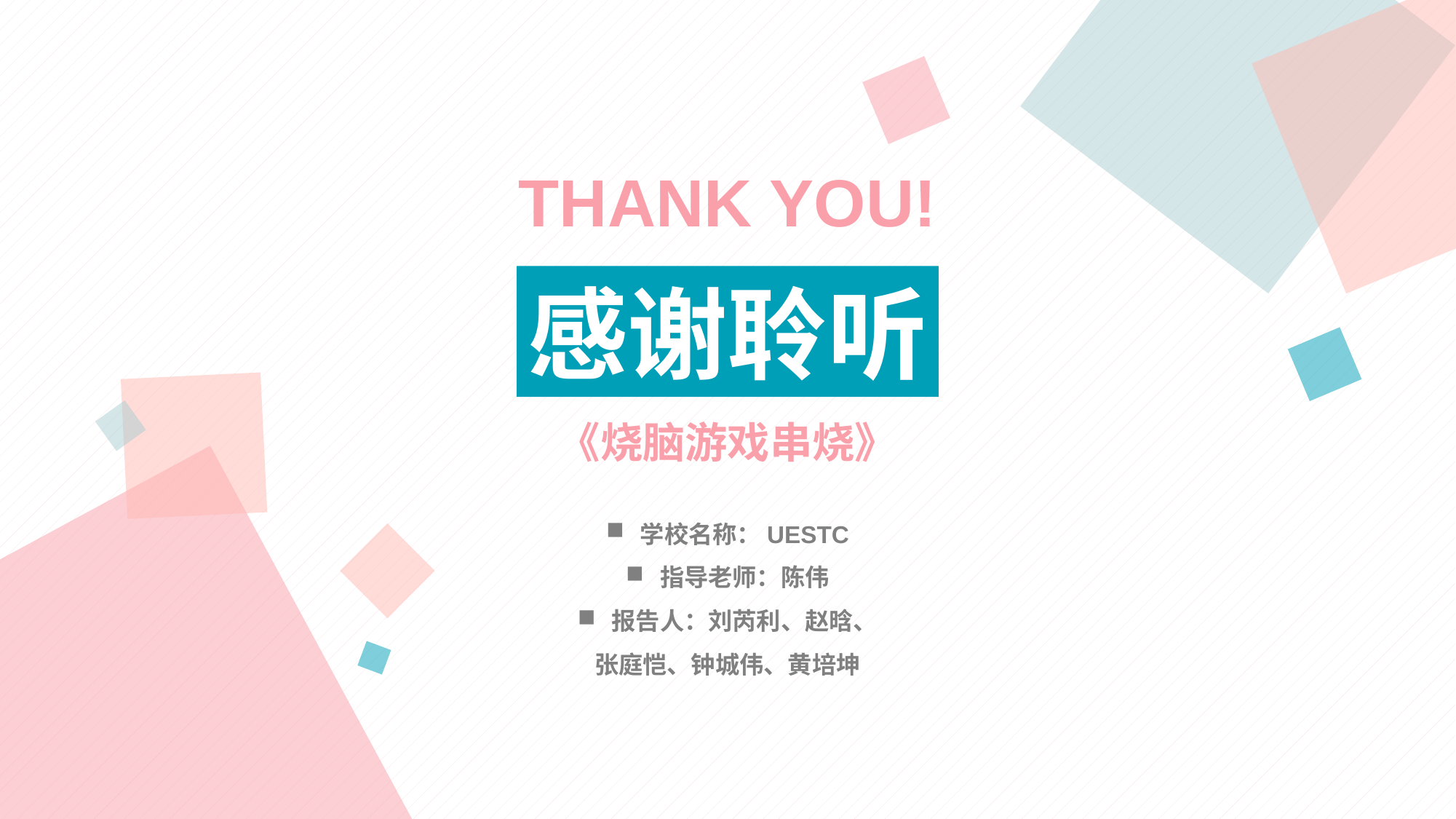

THANK YOU!
感谢聆听
《烧脑游戏串烧》
学校名称：UESTC
指导老师：陈伟
报告人：刘芮利、赵晗、
张庭恺、钟城伟、黄培坤